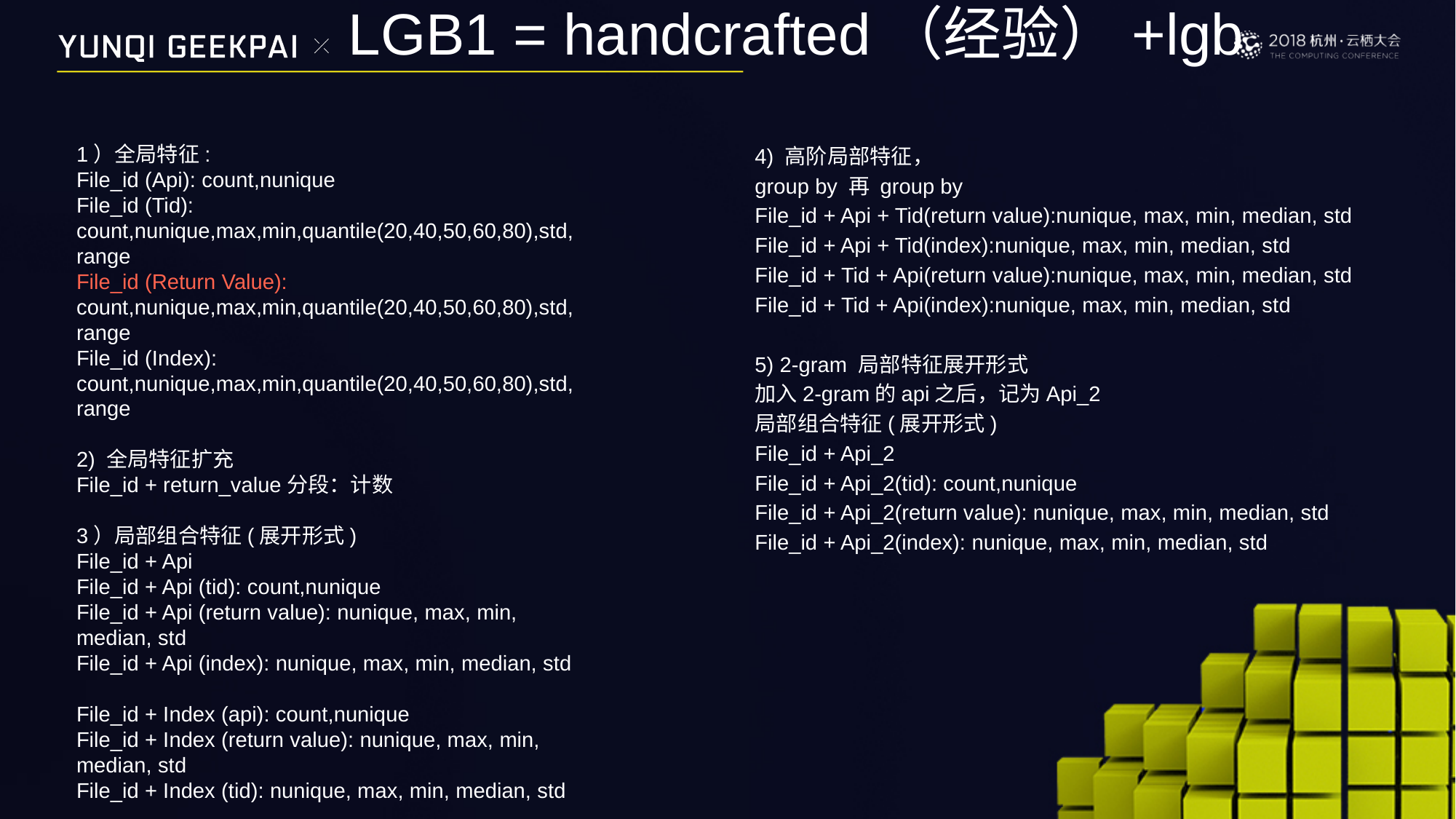

# LGB1 = handcrafted（经验）+lgb
1）全局特征:
File_id (Api): count,nunique
File_id (Tid): count,nunique,max,min,quantile(20,40,50,60,80),std,range
File_id (Return Value): count,nunique,max,min,quantile(20,40,50,60,80),std,range
File_id (Index): count,nunique,max,min,quantile(20,40,50,60,80),std,range

2) 全局特征扩充
File_id + return_value分段：计数

3）局部组合特征(展开形式)
File_id + Api
File_id + Api (tid): count,nunique
File_id + Api (return value): nunique, max, min, median, std
File_id + Api (index): nunique, max, min, median, std

File_id + Index (api): count,nunique
File_id + Index (return value): nunique, max, min, median, std
File_id + Index (tid): nunique, max, min, median, std

File_id + Api (index_diff): 'nunique','max','min','median','std'

4) 高阶局部特征，
group by 再 group by
File_id + Api + Tid(return value):nunique, max, min, median, std
File_id + Api + Tid(index):nunique, max, min, median, std
File_id + Tid + Api(return value):nunique, max, min, median, std
File_id + Tid + Api(index):nunique, max, min, median, std

5) 2-gram 局部特征展开形式
加入2-gram的api之后，记为Api_2
局部组合特征(展开形式)
File_id + Api_2
File_id + Api_2(tid): count,nunique
File_id + Api_2(return value): nunique, max, min, median, std
File_id + Api_2(index): nunique, max, min, median, std